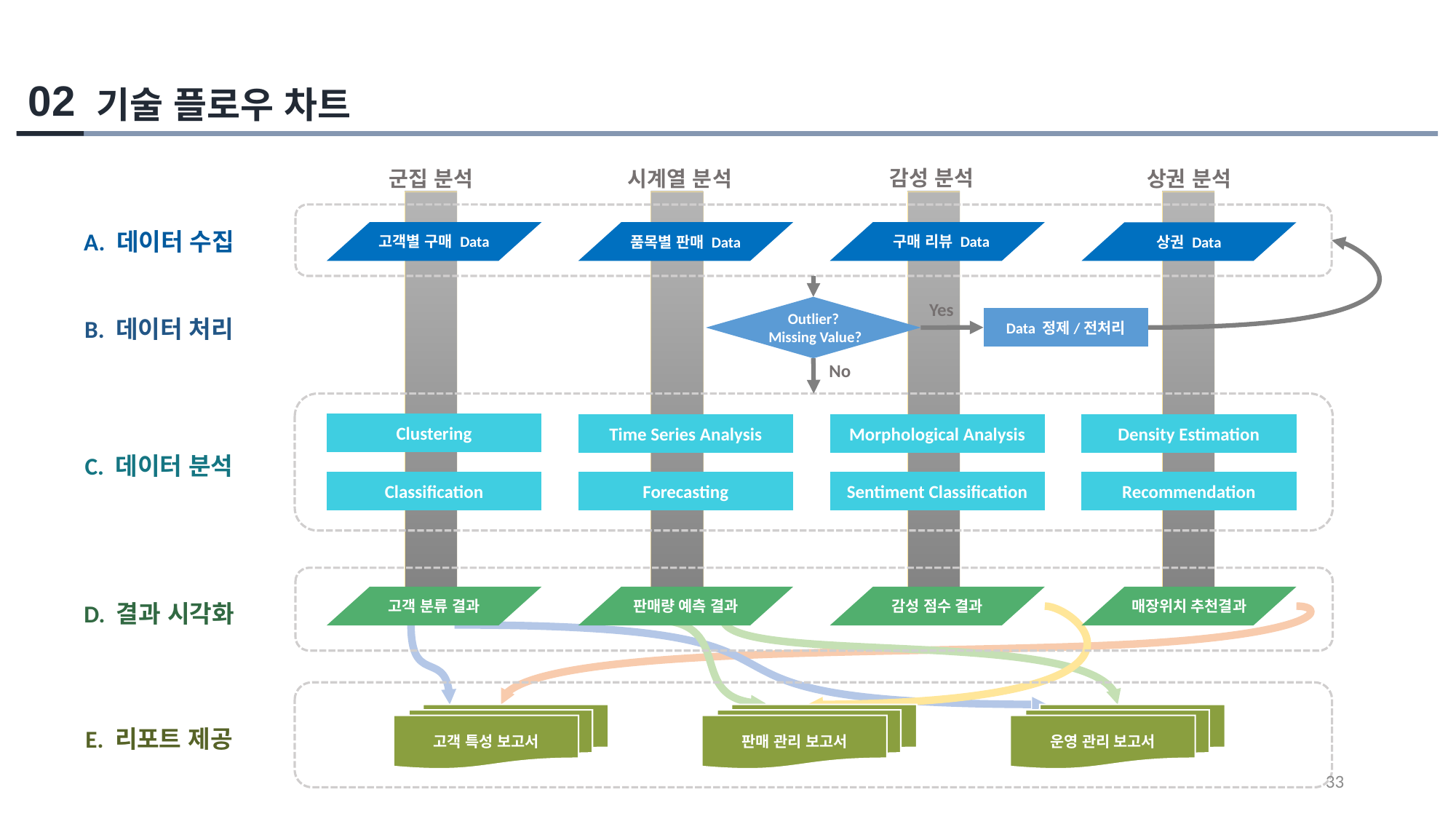

02
기술 플로우 차트

감성 분석
시계열 분석
상권 분석
군집 분석

A. 데이터 수집
고객별 구매 Data
 구매 리뷰 Data
품목별 판매 Data
상권 Data
Yes
Outlier?
 Missing Value?
B. 데이터 처리
Data 정제/전처리
No

Clustering
Density Estimation
Time Series Analysis
Morphological Analysis
C. 데이터 분석
Classification
Recommendation
Forecasting
Sentiment Classification

고객 분류 결과
판매량 예측 결과
감성 점수 결과
매장위치 추천결과
D. 결과 시각화

고객 특성 보고서
판매 관리 보고서
운영 관리 보고서
E. 리포트 제공
33